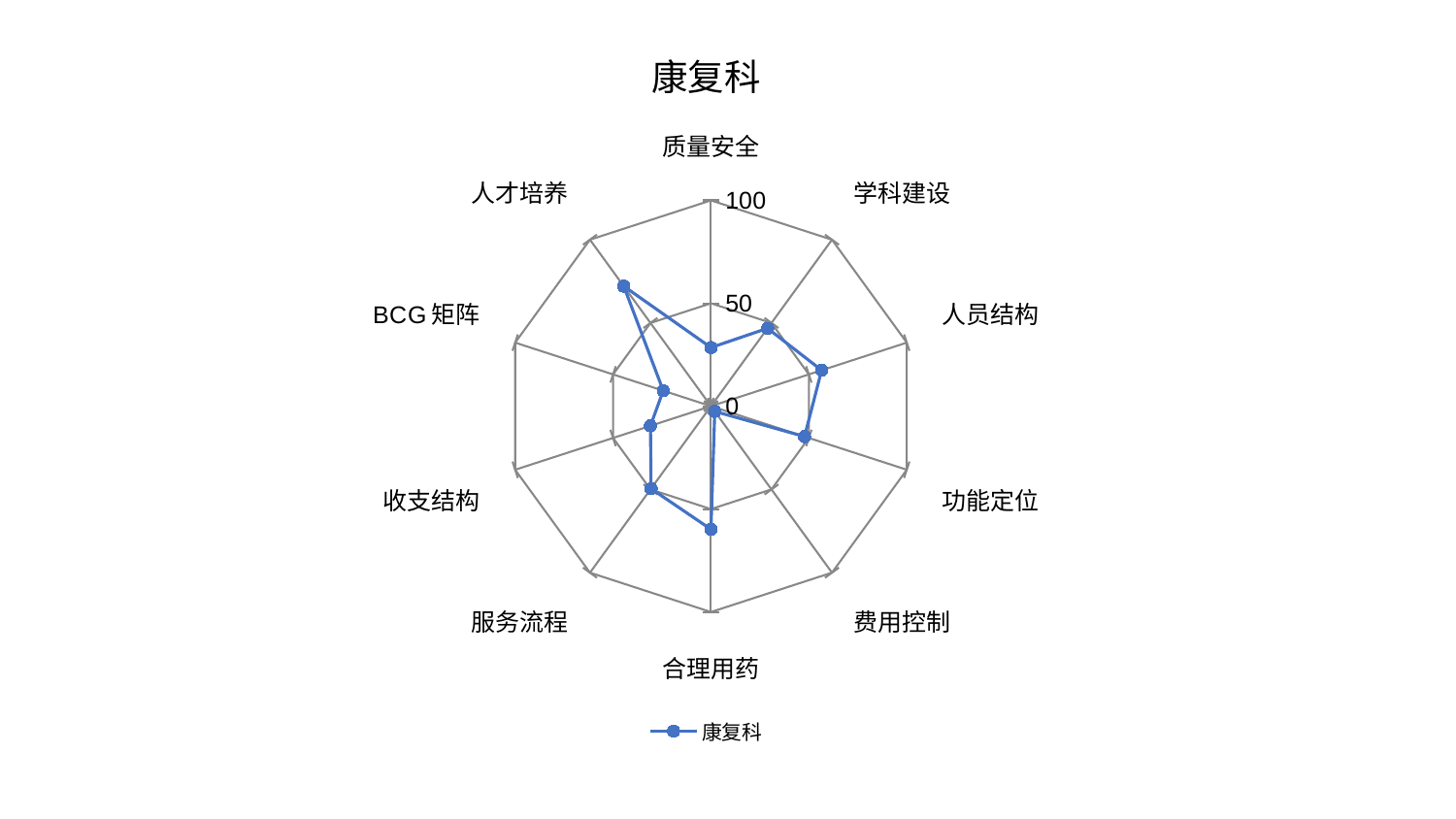

### Chart: 康复科

| Category | 康复科 |
|---|---|
| 质量安全 | 28.507099217789197 |
| 学科建设 | 46.79397372298118 |
| 人员结构 | 56.49607606399567 |
| 功能定位 | 47.787951265678124 |
| 费用控制 | 3.1501692814725253 |
| 合理用药 | 59.839462402998684 |
| 服务流程 | 49.52240060542052 |
| 收支结构 | 30.91626535483341 |
| BCG矩阵 | 24.401871592471682 |
| 人才培养 | 72.07304616181051 |
102